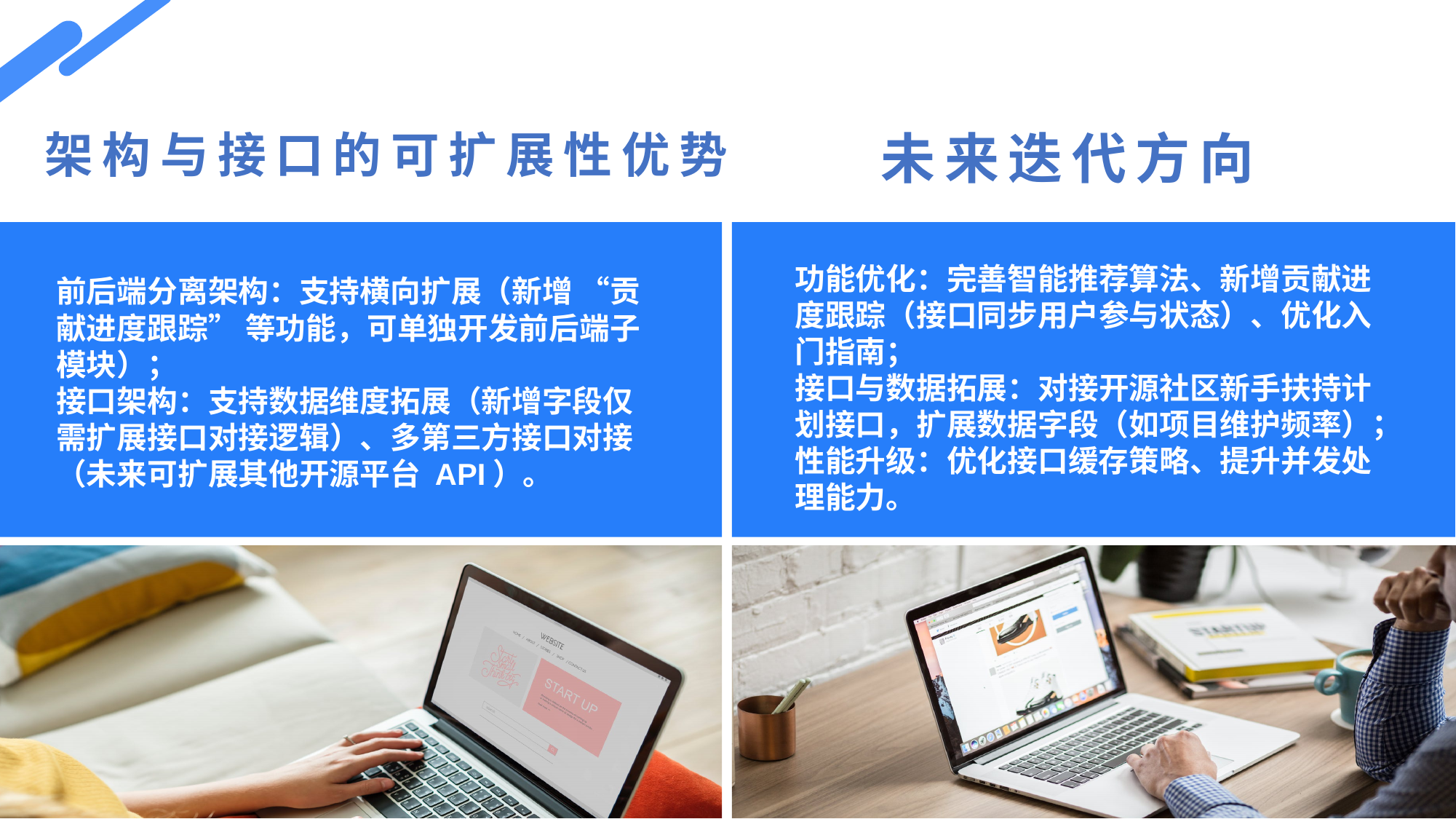

架构与接口的可扩展性优势
未来迭代方向

功能优化：完善智能推荐算法、新增贡献进度跟踪（接口同步用户参与状态）、优化入门指南；
接口与数据拓展：对接开源社区新手扶持计划接口，扩展数据字段（如项目维护频率）；
性能升级：优化接口缓存策略、提升并发处理能力。
前后端分离架构：支持横向扩展（新增 “贡献进度跟踪” 等功能，可单独开发前后端子模块）；
接口架构：支持数据维度拓展（新增字段仅需扩展接口对接逻辑）、多第三方接口对接（未来可扩展其他开源平台 API）。